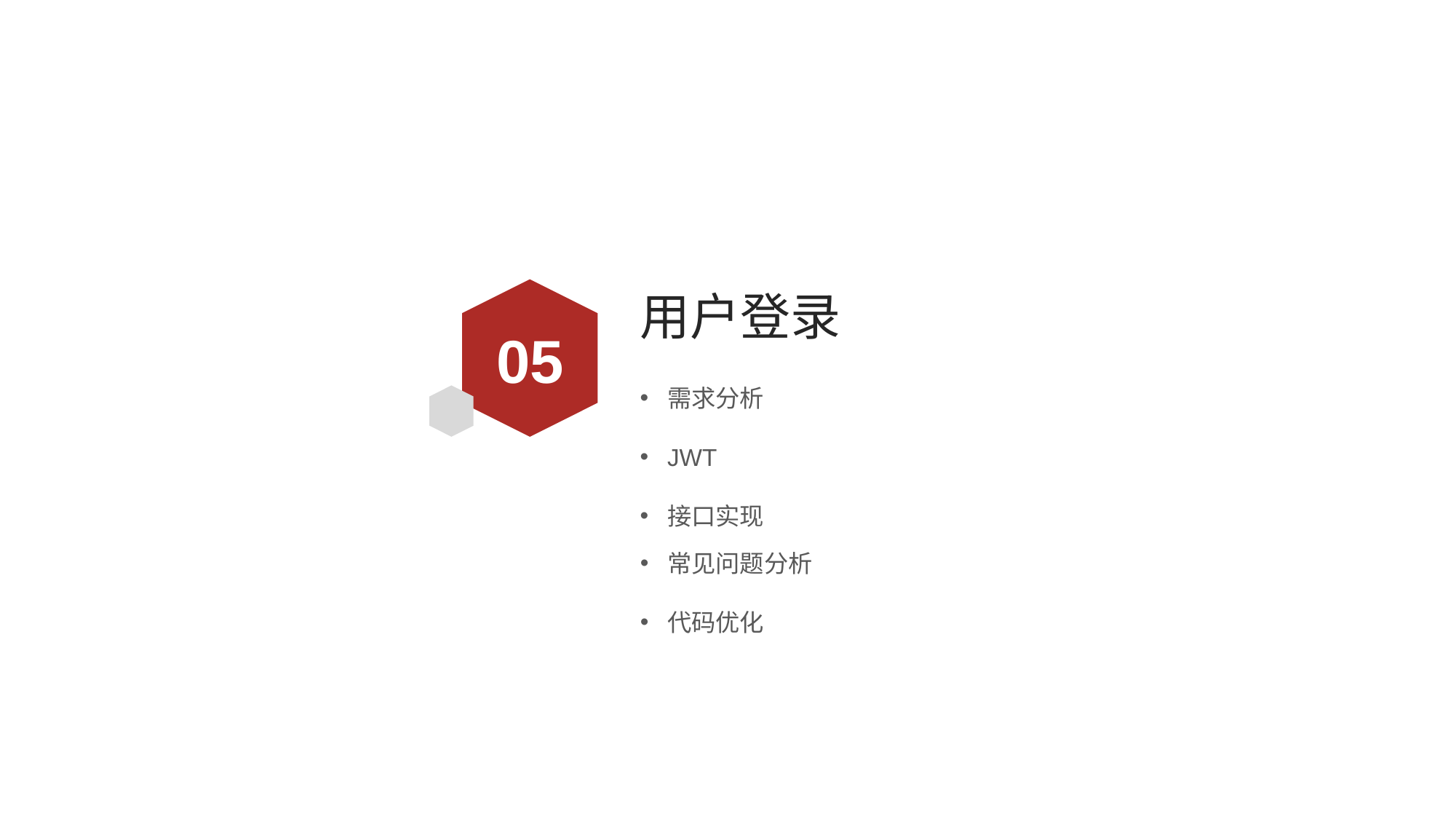

# 用户登录
05
需求分析
JWT
接口实现

常见问题分析
代码优化